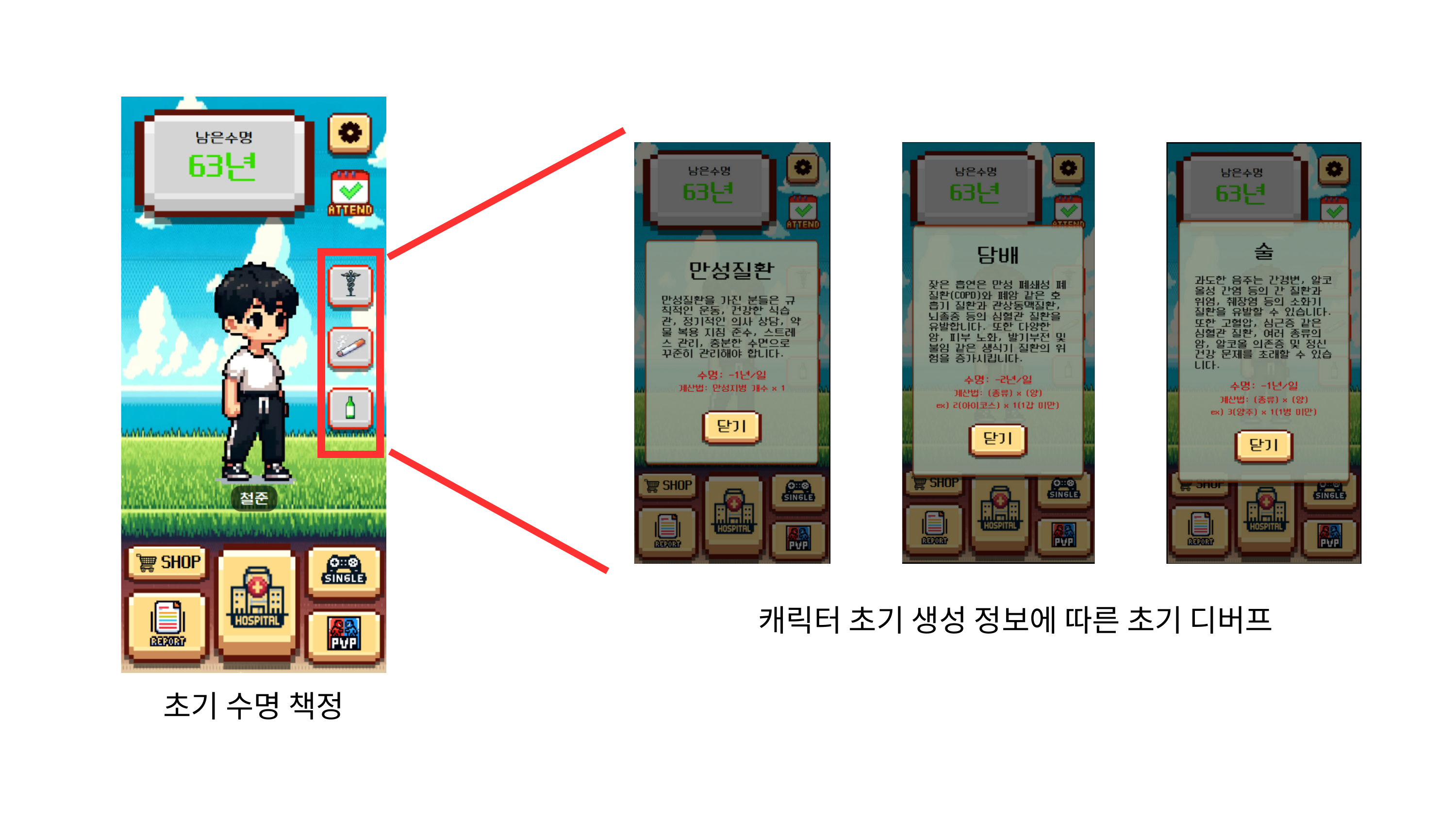

캐릭터 초기 생성 정보에 따른 초기 디버프
초기 수명 책정